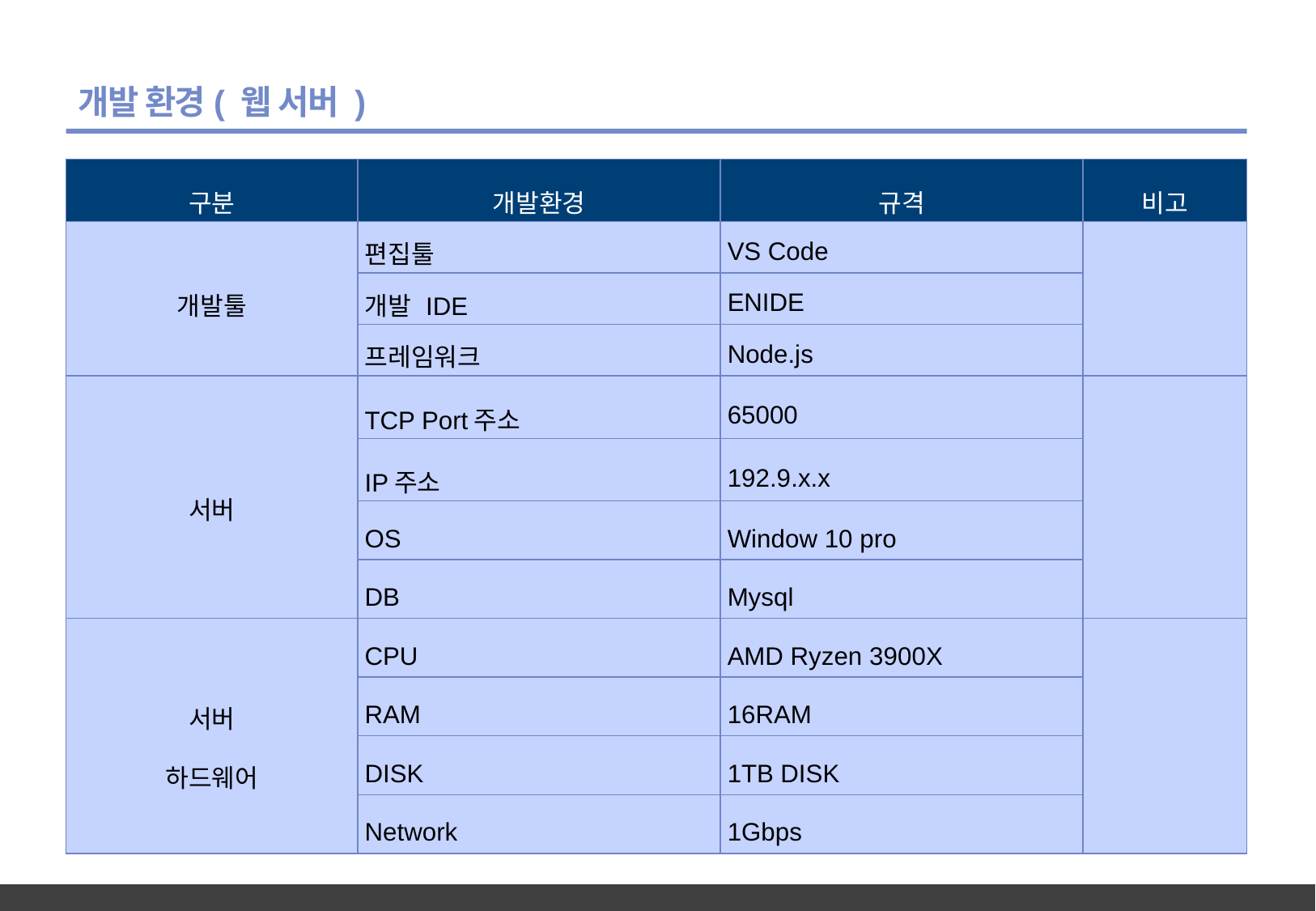

개발 환경( 웹 서버 )

| 구분 | 개발환경 | 규격 | 비고 |
| --- | --- | --- | --- |
| 개발툴 | 편집툴 | VS Code |  |
|  | 개발 IDE | ENIDE |  |
|  | 프레임워크 | Node.js |  |
| 서버 | TCP Port주소 | 65000 |  |
|  | IP주소 | 192.9.x.x |  |
|  | OS | Window 10 pro |  |
|  | DB | Mysql |  |
| 서버 하드웨어 | CPU | AMD Ryzen 3900X |  |
|  | RAM | 16RAM |  |
|  | DISK | 1TB DISK |  |
|  | Network | 1Gbps |  |